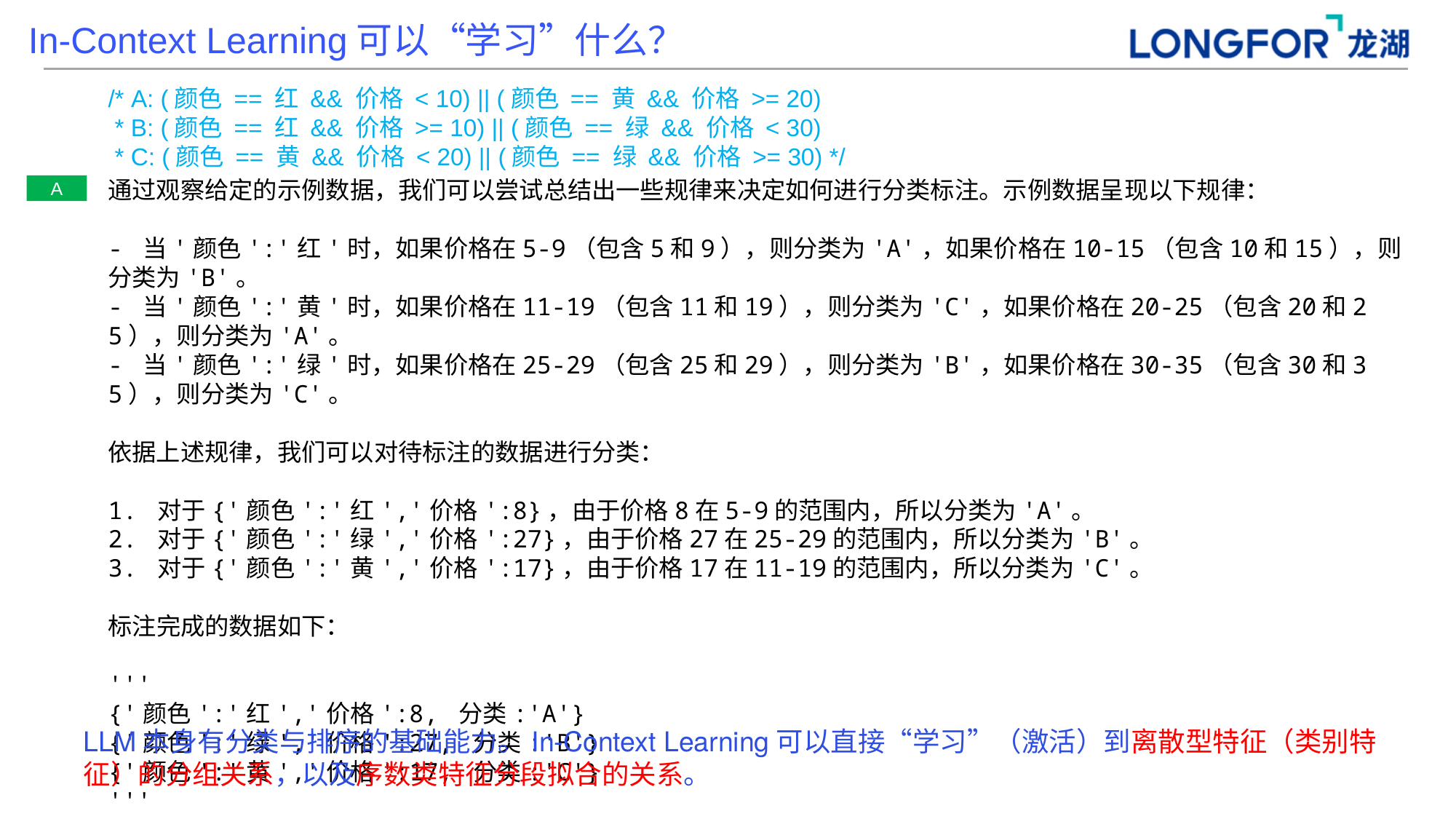

In-Context Learning可以“学习”什么？
/* A: (颜色 == 红 && 价格 < 10) || (颜色 == 黄 && 价格 >= 20)
 * B: (颜色 == 红 && 价格 >= 10) || (颜色 == 绿 && 价格 < 30)
 * C: (颜色 == 黄 && 价格 < 20) || (颜色 == 绿 && 价格 >= 30) */
通过观察给定的示例数据，我们可以尝试总结出一些规律来决定如何进行分类标注。示例数据呈现以下规律：
- 当'颜色':'红'时，如果价格在5-9（包含5和9），则分类为'A'，如果价格在10-15（包含10和15），则分类为'B'。
- 当'颜色':'黄'时，如果价格在11-19（包含11和19），则分类为'C'，如果价格在20-25（包含20和25），则分类为'A'。
- 当'颜色':'绿'时，如果价格在25-29（包含25和29），则分类为'B'，如果价格在30-35（包含30和35），则分类为'C'。
依据上述规律，我们可以对待标注的数据进行分类：
1. 对于{'颜色':'红','价格':8}，由于价格8在5-9的范围内，所以分类为'A'。
2. 对于{'颜色':'绿','价格':27}，由于价格27在25-29的范围内，所以分类为'B'。
3. 对于{'颜色':'黄','价格':17}，由于价格17在11-19的范围内，所以分类为'C'。
标注完成的数据如下：
'''
{'颜色':'红','价格':8, 分类:'A'}
{'颜色':'绿','价格':27, 分类:'B'}
{'颜色':'黄','价格':17, 分类:'C'}
'''
A
LLM本身有分类与排序的基础能力。In-Context Learning可以直接“学习”（激活）到离散型特征（类别特征）的分组关系，以及序数类特征分段拟合的关系。